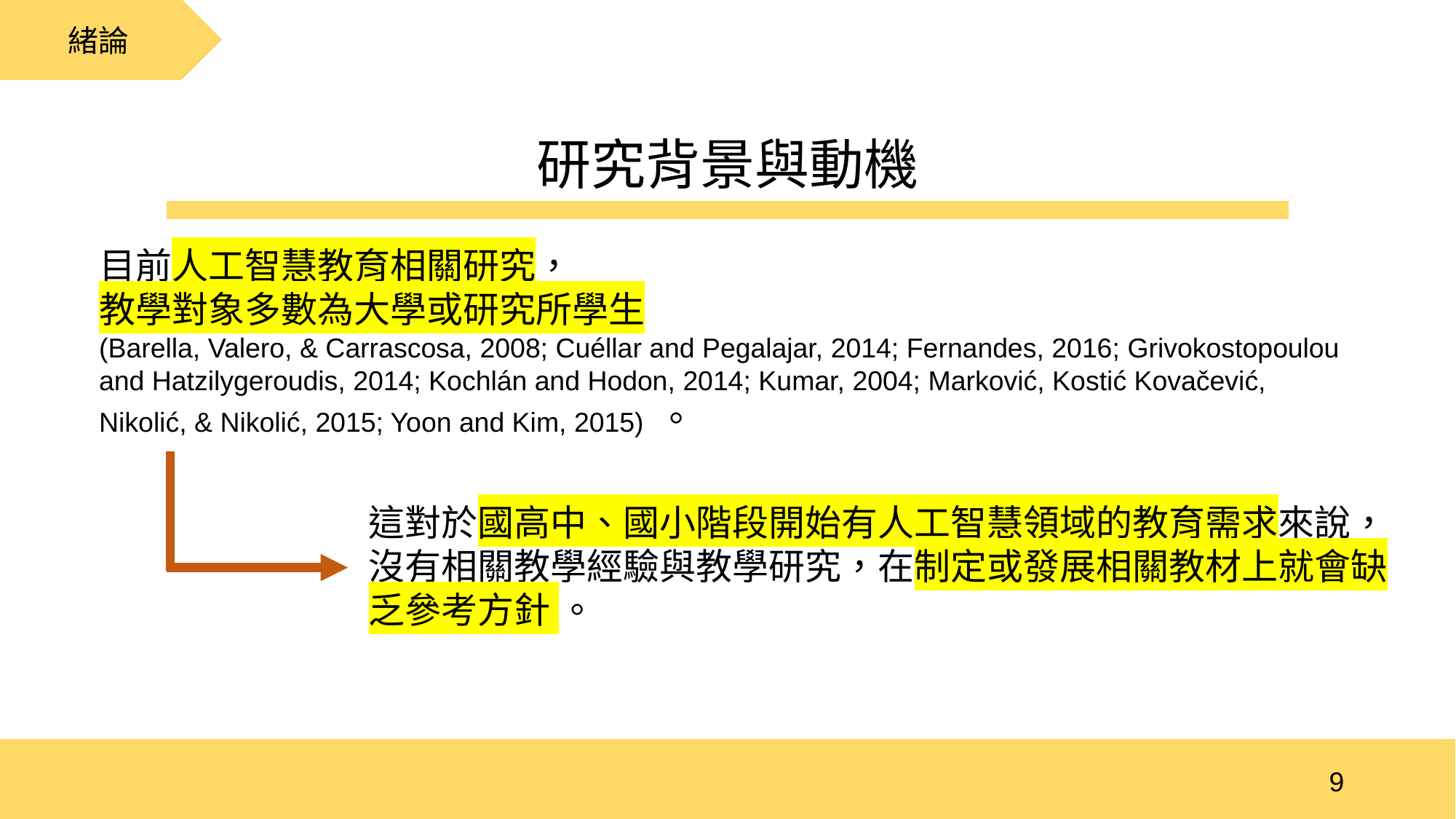

緒論
研究背景與動機

目前人工智慧教育相關研究，
教學對象多數為大學或研究所學生
(Barella, Valero, & Carrascosa, 2008; Cuéllar and Pegalajar, 2014; Fernandes, 2016; Grivokostopoulou and Hatzilygeroudis, 2014; Kochlán and Hodon, 2014; Kumar, 2004; Marković, Kostić Kovačević, Nikolić, & Nikolić, 2015; Yoon and Kim, 2015) 。
這對於國高中、國小階段開始有人工智慧領域的教育需求來說，沒有相關教學經驗與教學研究，在制定或發展相關教材上就會缺乏參考方針 。

9